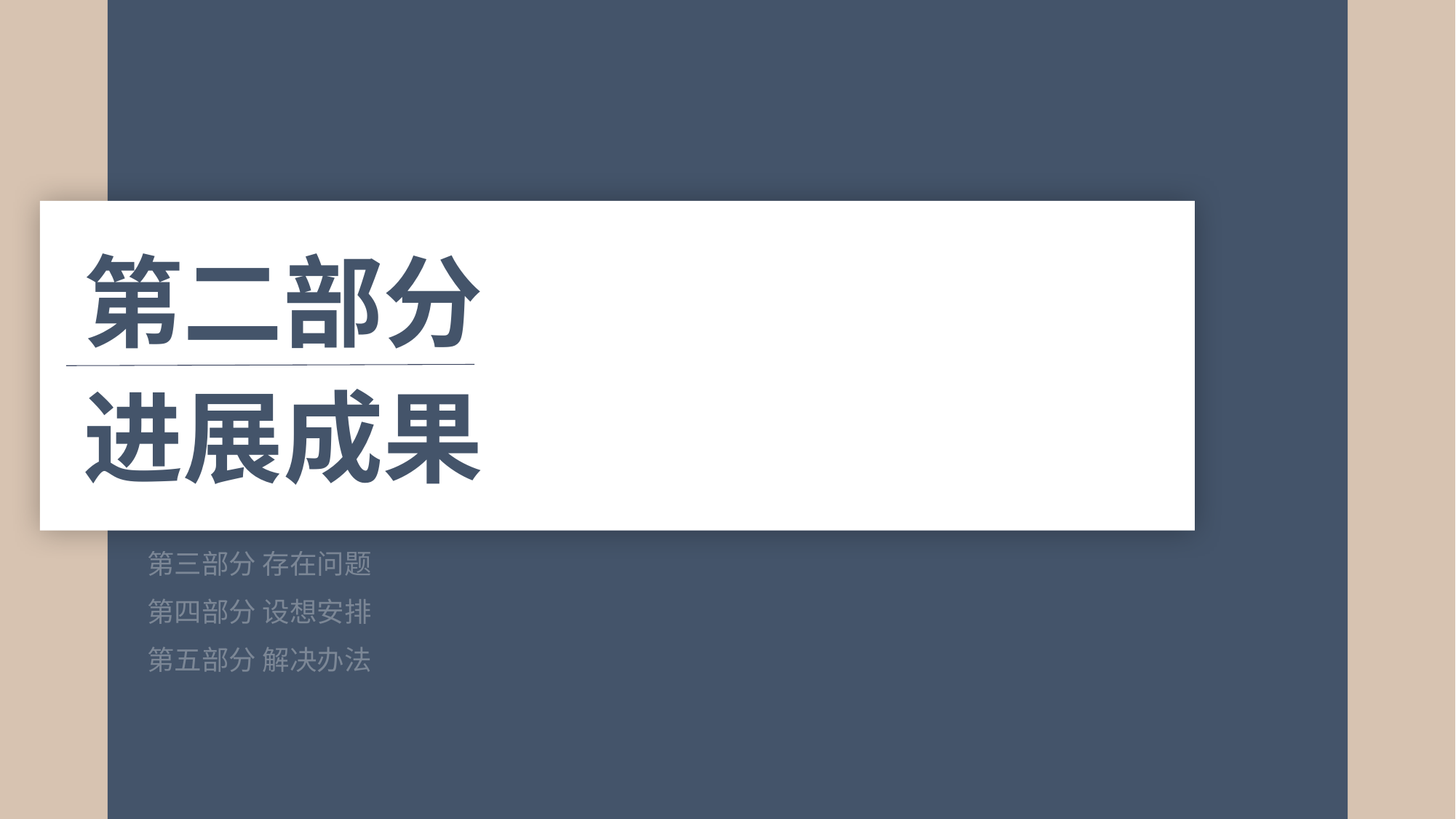

第二部分
进展成果
第三部分 存在问题
第四部分 设想安排
第五部分 解决办法